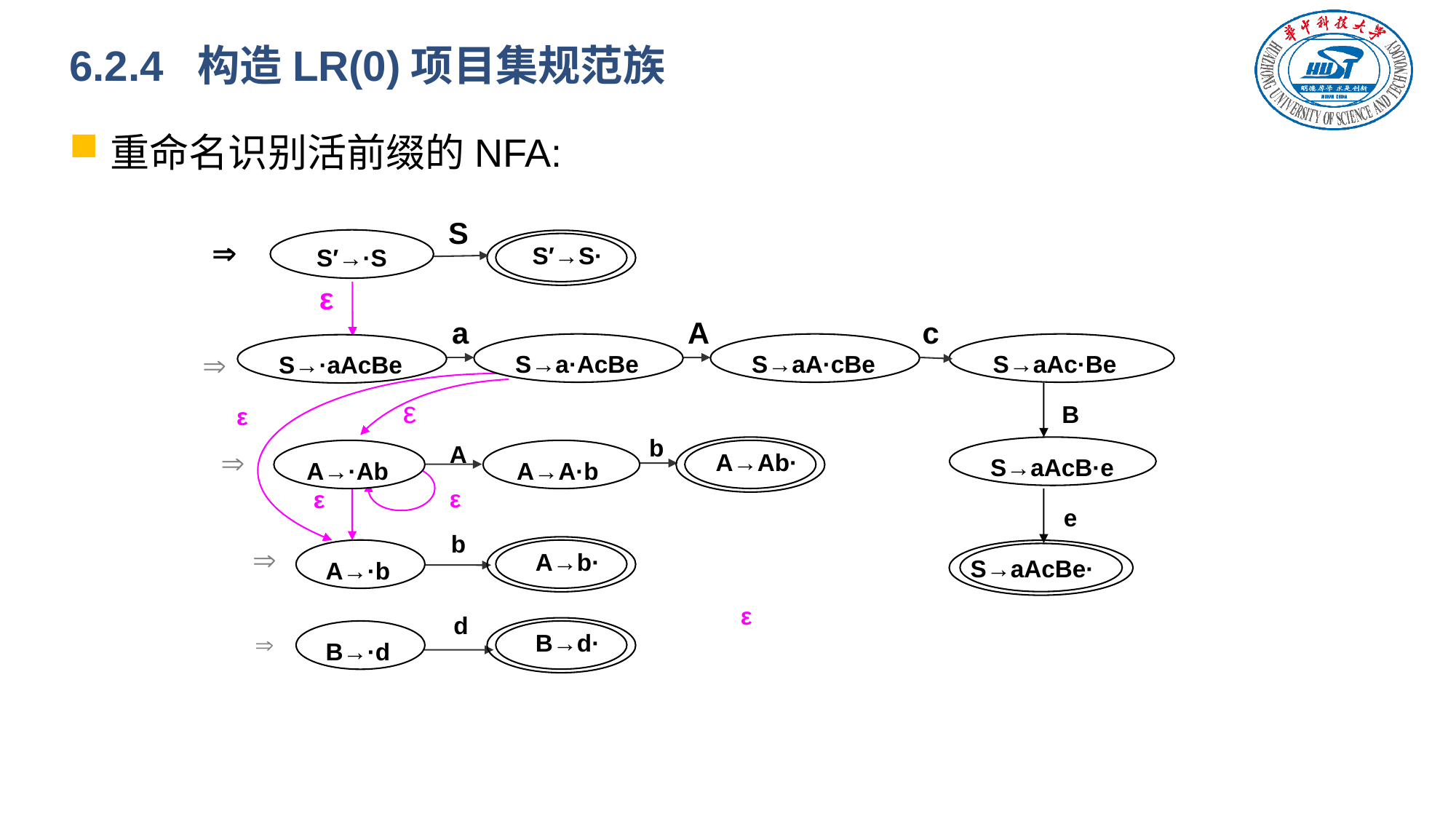

# 6.2.4  构造LR(0)项目集规范族
重命名识别活前缀的NFA:
S
⇒
S′→·S

S′→S·

ε

a
A
c
S→a·AcBe

S→aA·cBe

S→aAc·Be

S→·aAcBe

⇒

ε
ε

ε
ε

B
b
A

A→Ab·
S→aAcB·e

⇒
A→·Ab

A→A·b

e
b
⇒

A→b·
A→·b

S→aAcBe·

ε
d

B→d·
B→·d

⇒

35